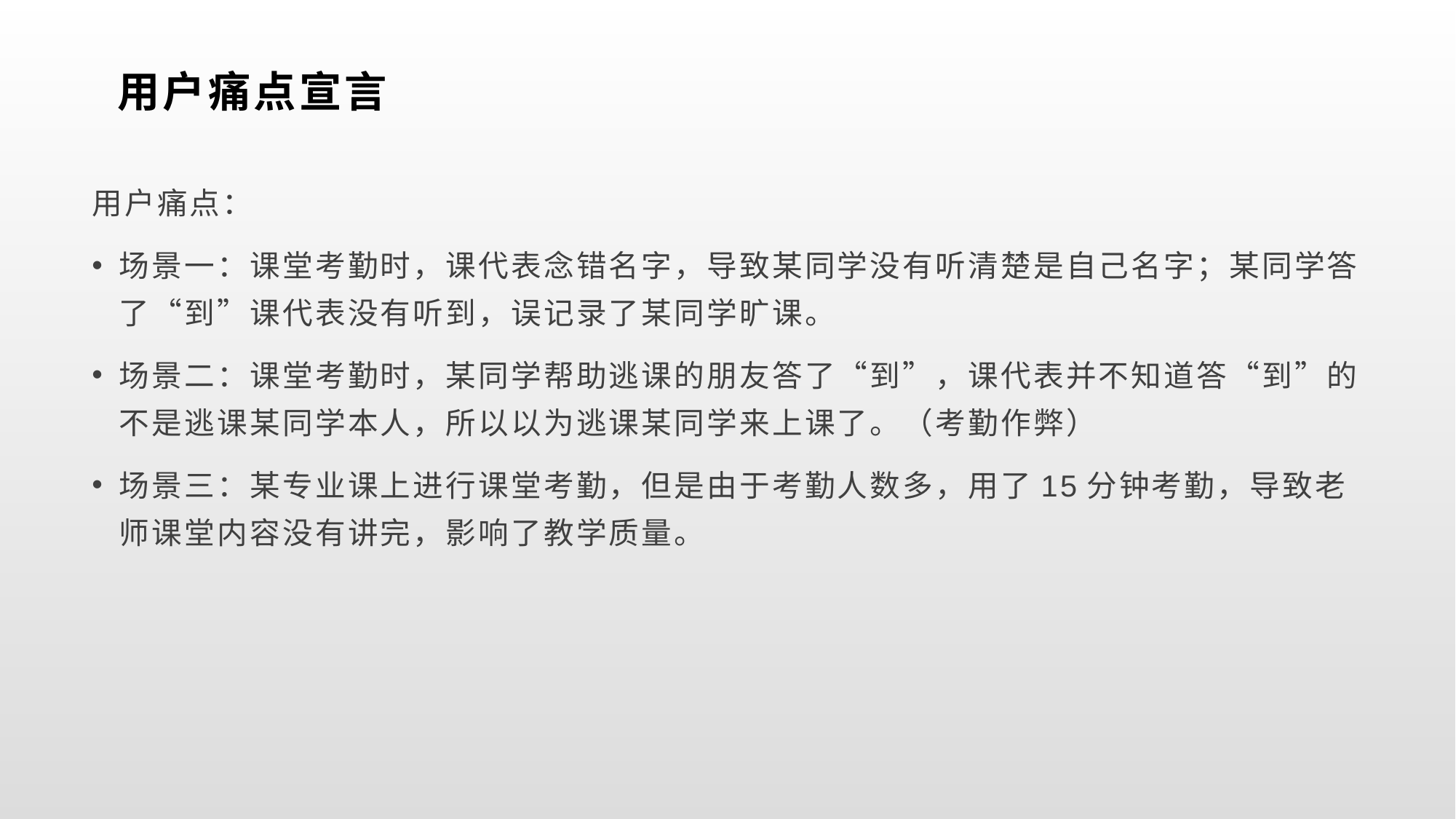

# 用户痛点宣言

用户痛点：
场景一：课堂考勤时，课代表念错名字，导致某同学没有听清楚是自己名字；某同学答了“到”课代表没有听到，误记录了某同学旷课。
场景二：课堂考勤时，某同学帮助逃课的朋友答了“到”，课代表并不知道答“到”的不是逃课某同学本人，所以以为逃课某同学来上课了。（考勤作弊）
场景三：某专业课上进行课堂考勤，但是由于考勤人数多，用了15分钟考勤，导致老师课堂内容没有讲完，影响了教学质量。